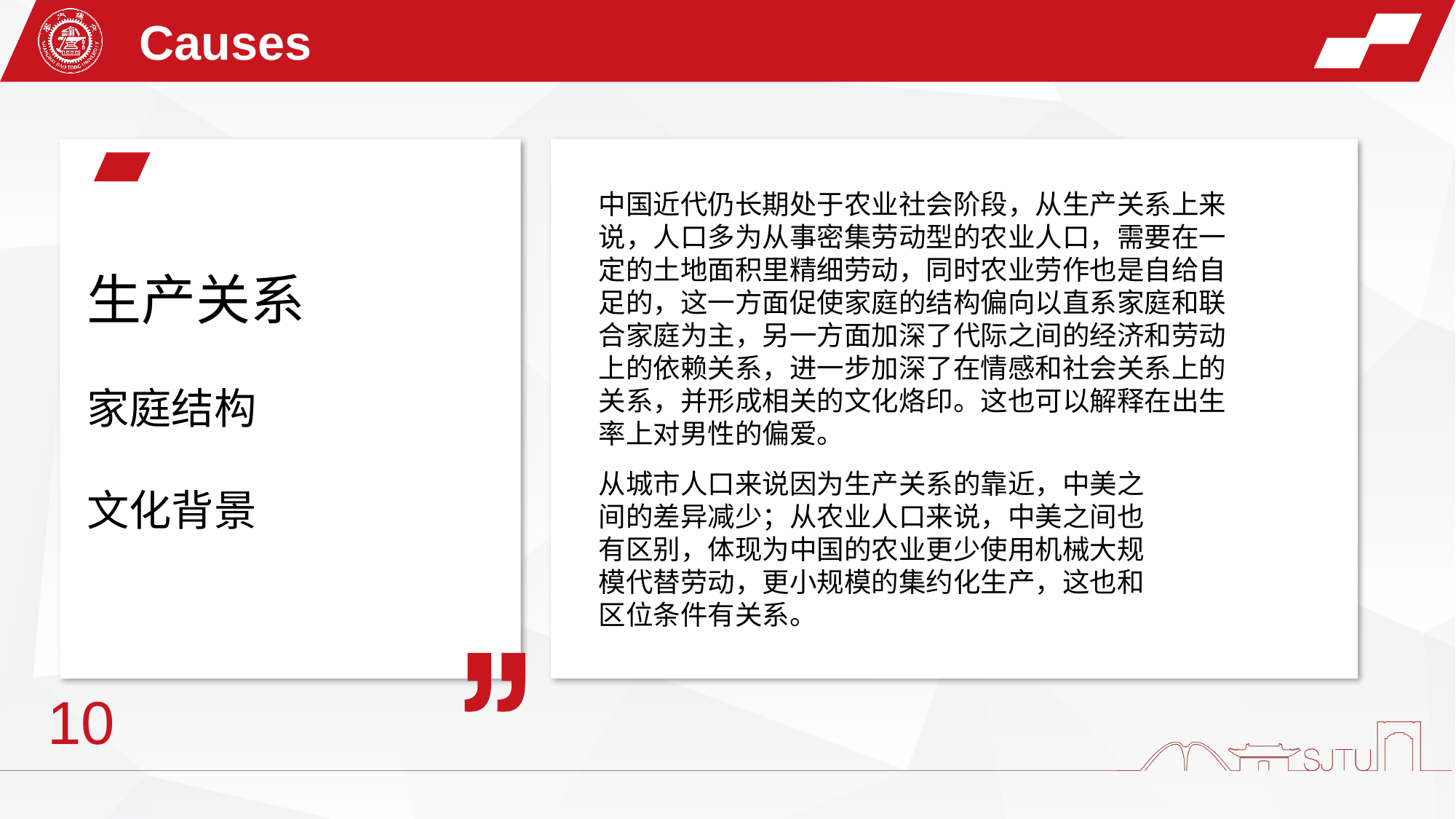

Causes

中国近代仍长期处于农业社会阶段，从生产关系上来说，人口多为从事密集劳动型的农业人口，需要在一定的土地面积里精细劳动，同时农业劳作也是自给自足的，这一方面促使家庭的结构偏向以直系家庭和联合家庭为主，另一方面加深了代际之间的经济和劳动上的依赖关系，进一步加深了在情感和社会关系上的关系，并形成相关的文化烙印。这也可以解释在出生率上对男性的偏爱。
生产关系

家庭结构

文化背景
从城市人口来说因为生产关系的靠近，中美之间的差异减少；从农业人口来说，中美之间也有区别，体现为中国的农业更少使用机械大规模代替劳动，更小规模的集约化生产，这也和区位条件有关系。

10